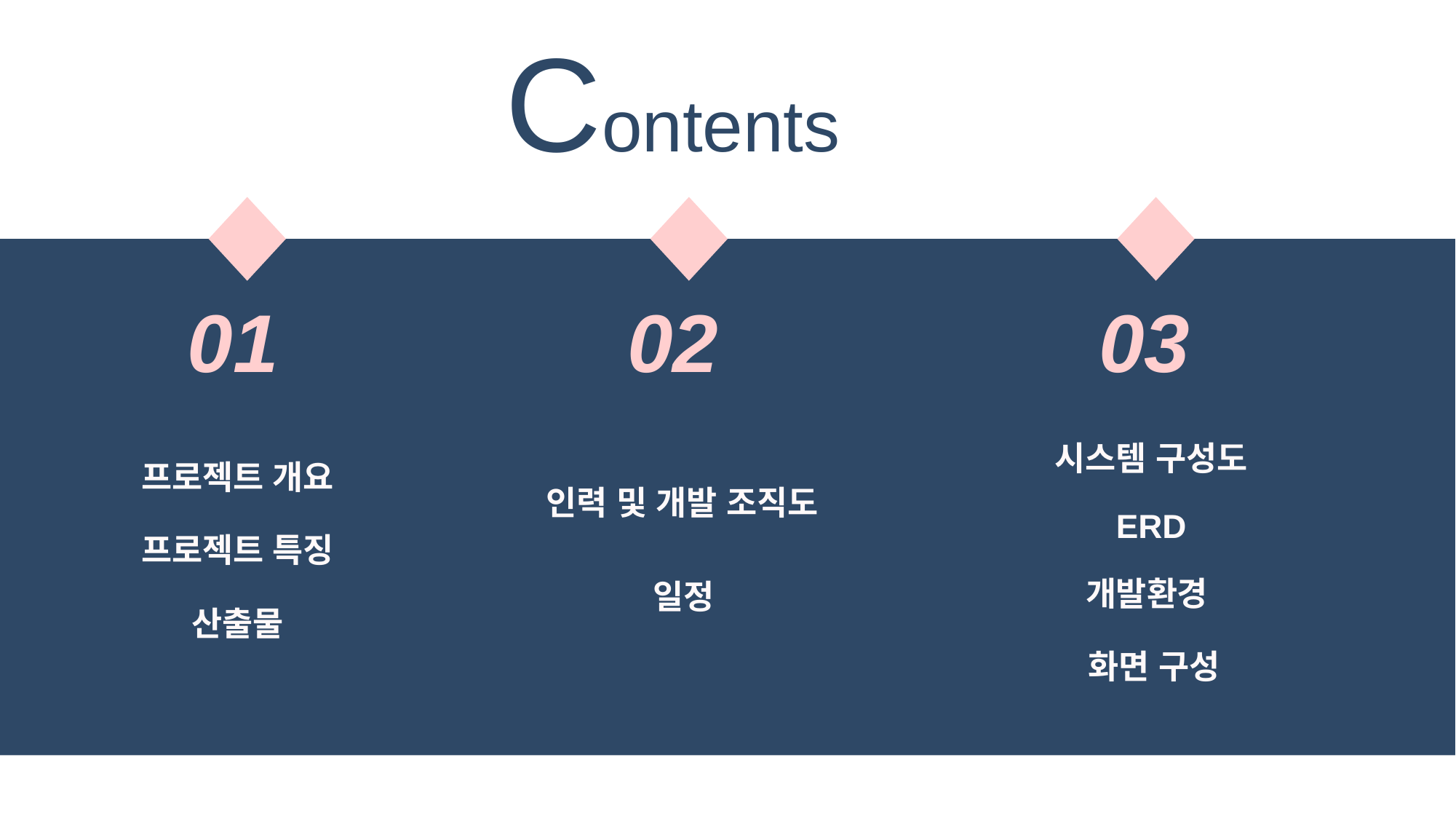

Contents

01
02
03
시스템 구성도
프로젝트 개요
인력 및 개발 조직도
ERD
프로젝트 특징
개발환경
일정
산출물
화면 구성